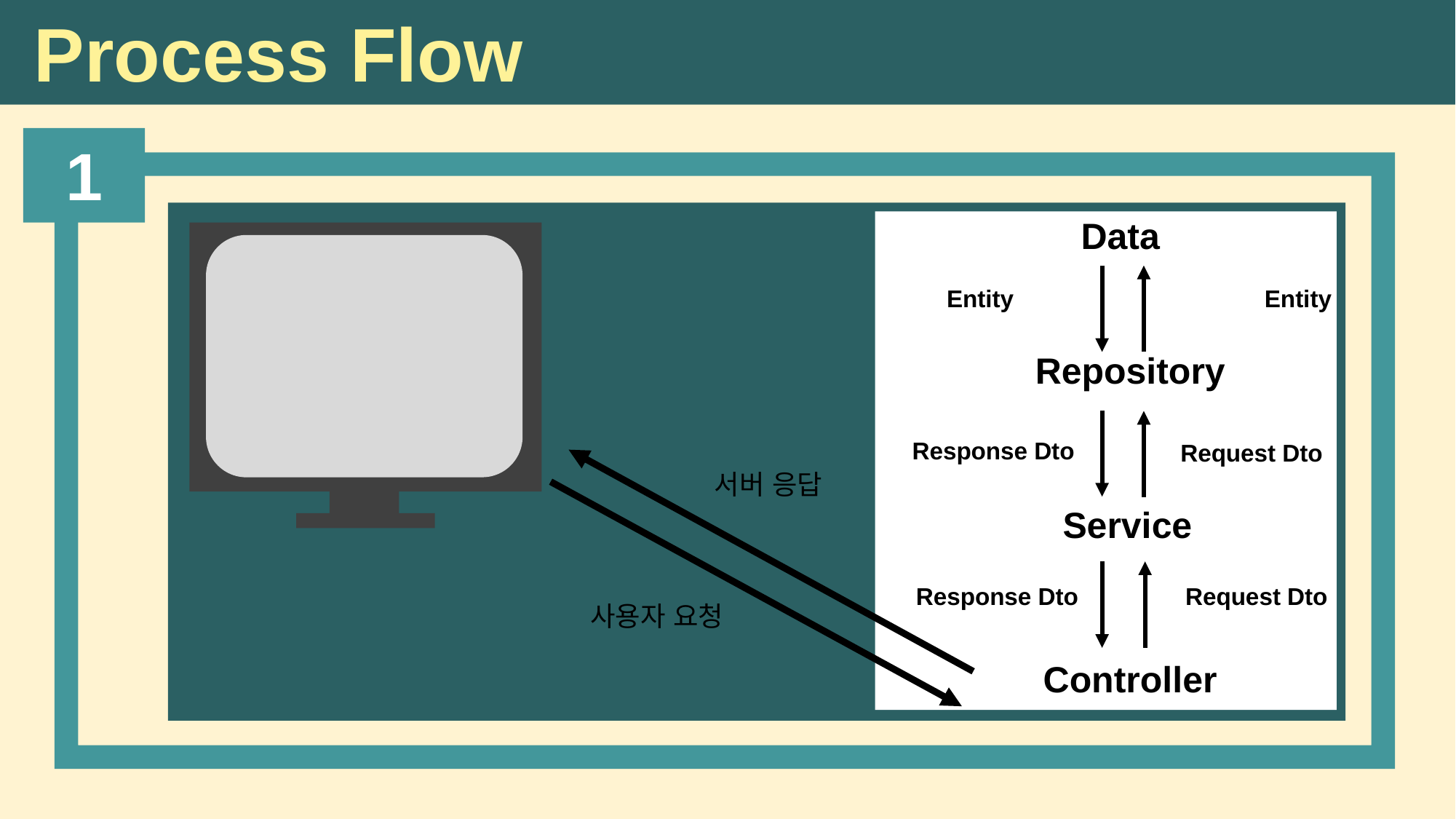

Process Flow

1

Data
Entity
Entity
Repository
Response Dto
Request Dto
Service
Response Dto
Request Dto
Controller

서버 응답
사용자 요청